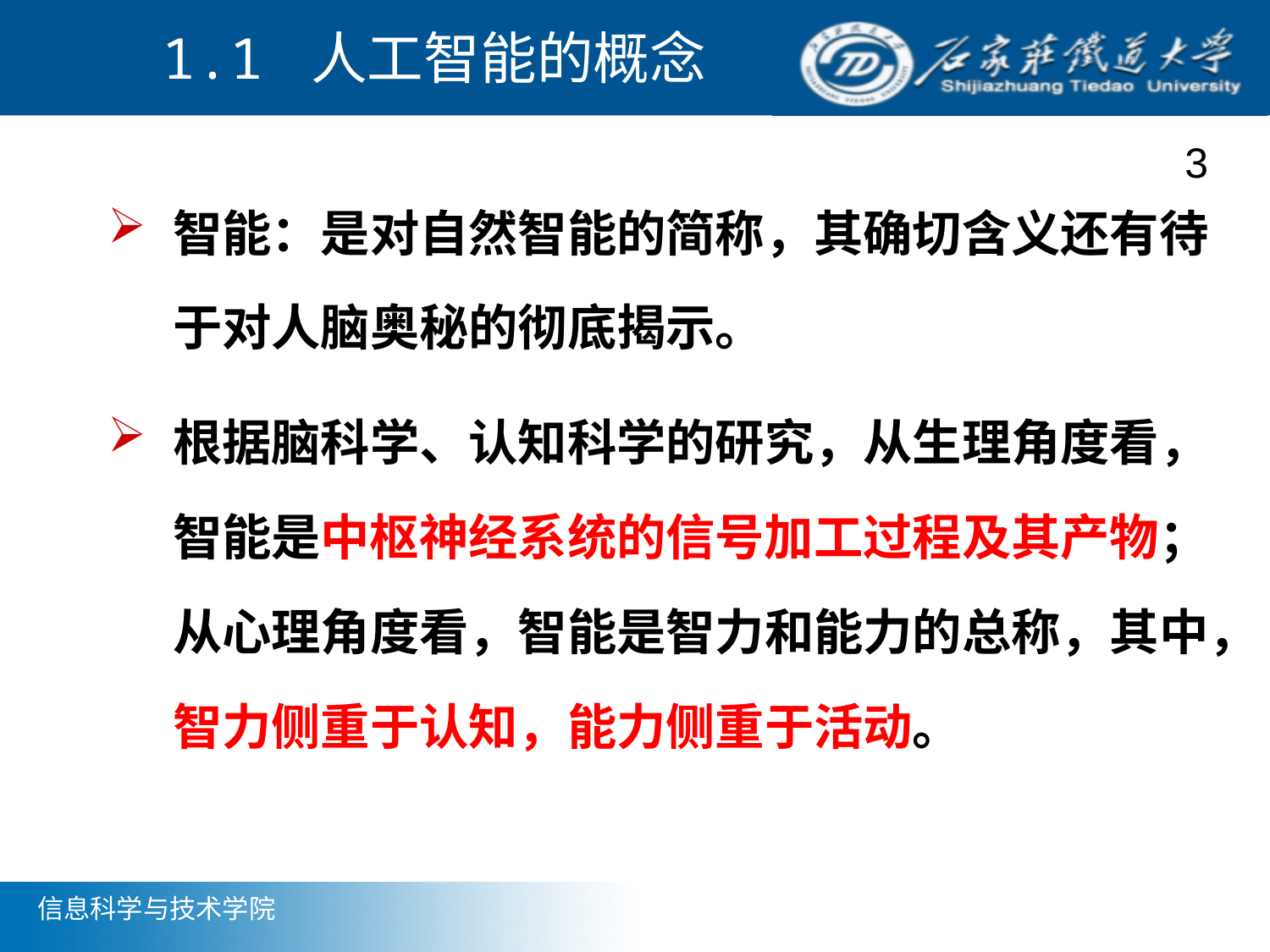

1.1 人工智能的概念

3
智能：是对自然智能的简称，其确切含义还有待于对人脑奥秘的彻底揭示。
根据脑科学、认知科学的研究，从生理角度看，智能是中枢神经系统的信号加工过程及其产物；从心理角度看，智能是智力和能力的总称，其中，智力侧重于认知，能力侧重于活动。